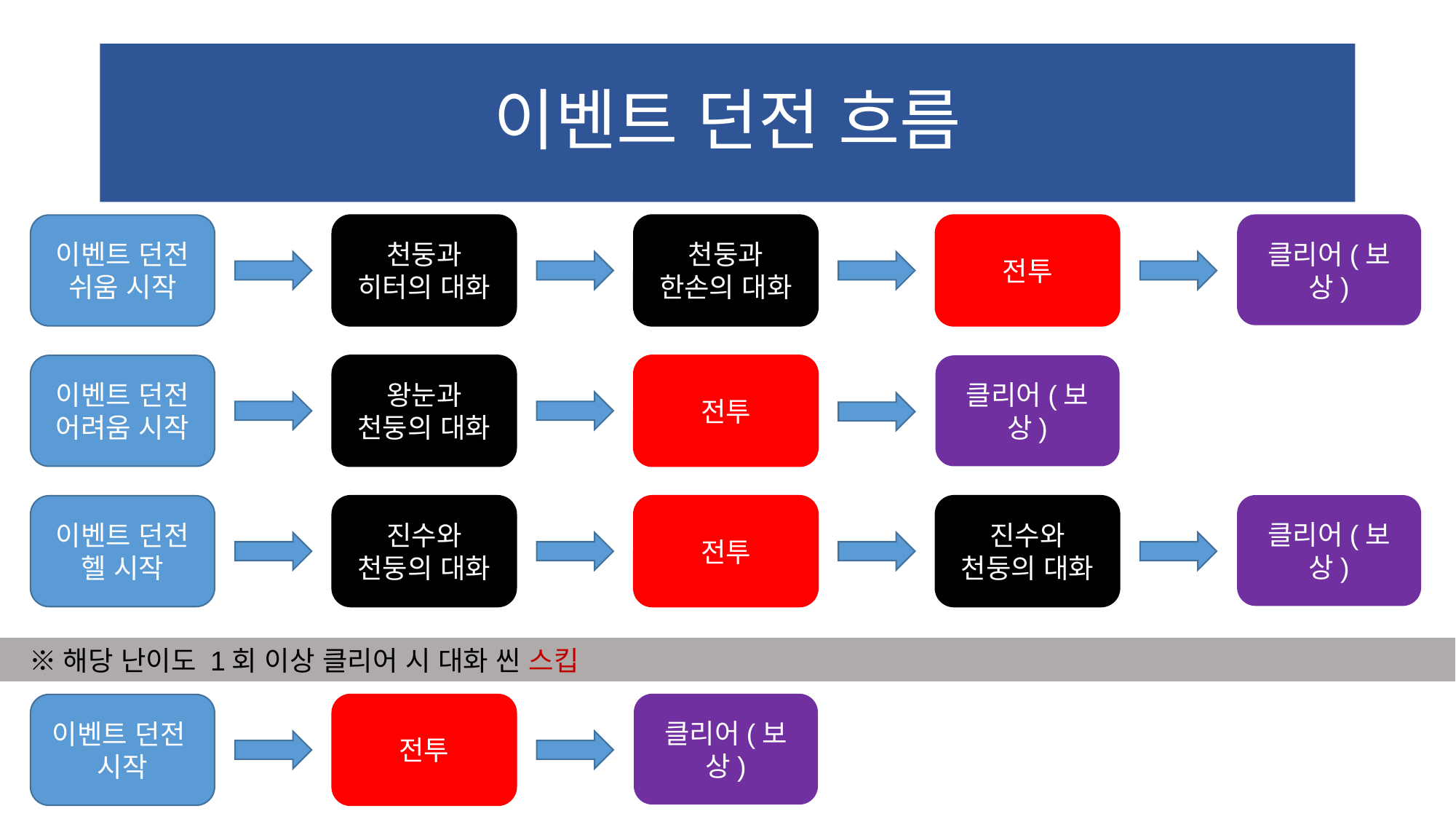

# 이벤트 던전 흐름
클리어(보상)
이벤트 던전 쉬움 시작
천둥과 히터의 대화
천둥과 한손의 대화
전투

클리어(보상)
이벤트 던전 어려움 시작
왕눈과 천둥의 대화
전투

클리어(보상)
이벤트 던전 헬 시작
진수와 천둥의 대화
전투
진수와 천둥의 대화

   ※해당 난이도 1회 이상 클리어 시 대화 씬 스킵
클리어(보상)
이벤트 던전  시작
전투